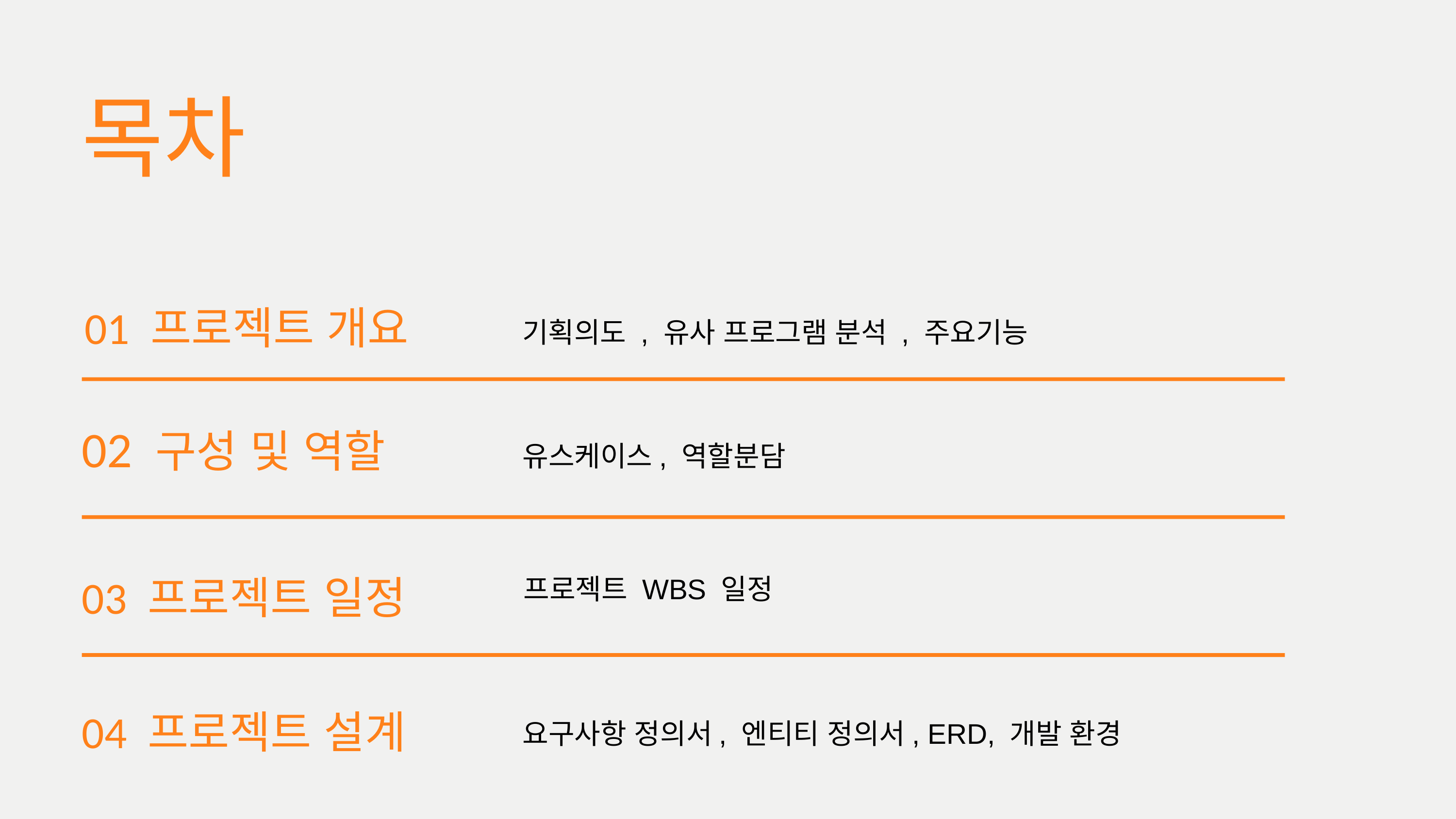

목차
01 프로젝트 개요
기획의도 , 유사 프로그램 분석 , 주요기능

02 구성 및 역할
유스케이스, 역할분담

프로젝트 WBS 일정
03 프로젝트 일정

04 프로젝트 설계
요구사항 정의서, 엔티티 정의서, ERD, 개발 환경